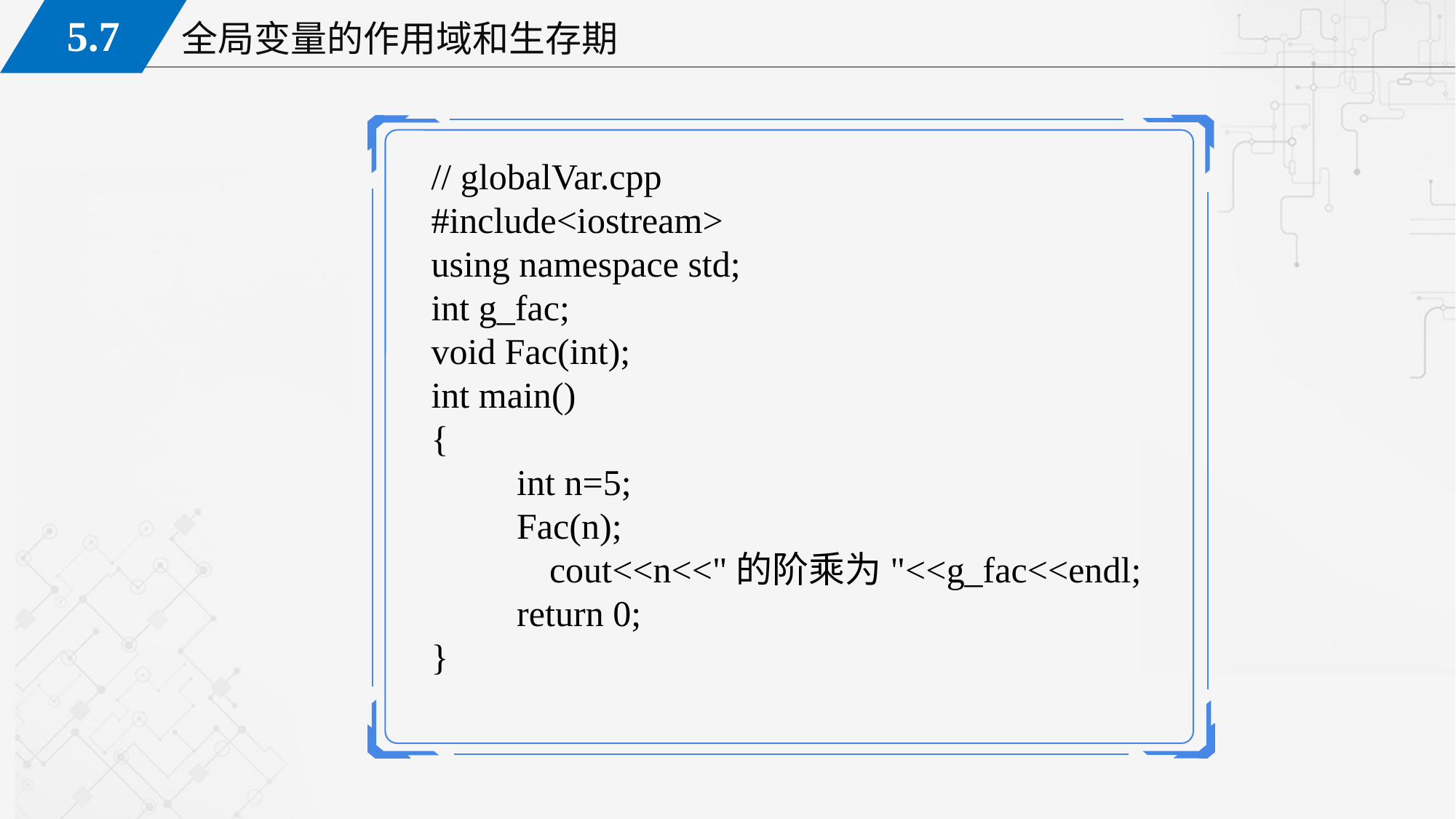

// globalVar.cpp
#include<iostream>
using namespace std;
int g_fac;
void Fac(int);
int main()
{
	int n=5;
	Fac(n);
             cout<<n<<"的阶乘为"<<g_fac<<endl;
	return 0;
}